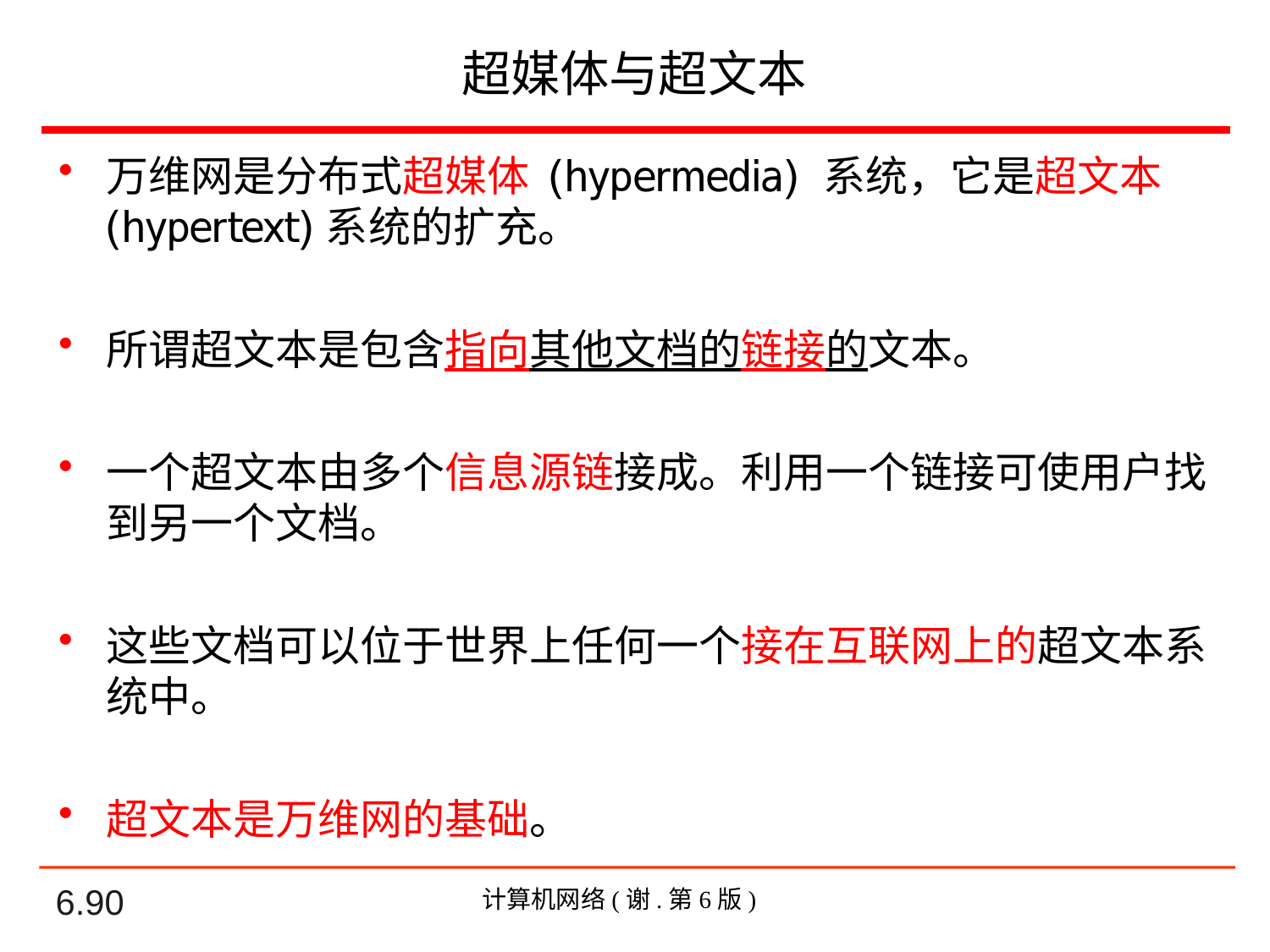

# 超媒体与超文本
万维网是分布式超媒体 (hypermedia) 系统，它是超文本(hypertext)系统的扩充。

所谓超文本是包含指向其他文档的链接的文本。

一个超文本由多个信息源链接成。利用一个链接可使用户找到另一个文档。

这些文档可以位于世界上任何一个接在互联网上的超文本系统中。

超文本是万维网的基础。